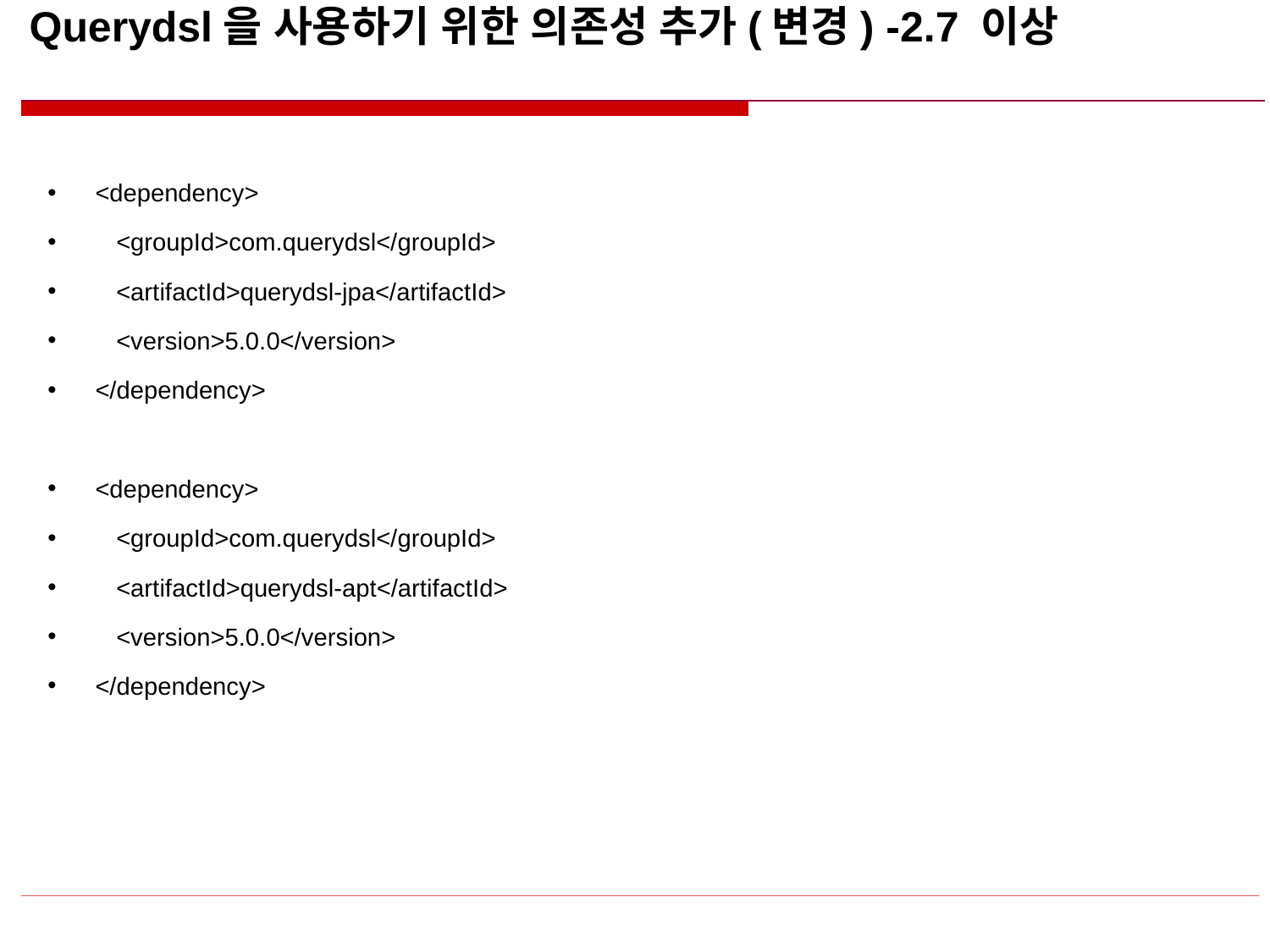

# Querydsl을 사용하기 위한 의존성 추가(변경) -2.7 이상
<dependency>
   <groupId>com.querydsl</groupId>
   <artifactId>querydsl-jpa</artifactId>
   <version>5.0.0</version>
</dependency>

<dependency>
   <groupId>com.querydsl</groupId>
   <artifactId>querydsl-apt</artifactId>
   <version>5.0.0</version>
</dependency>